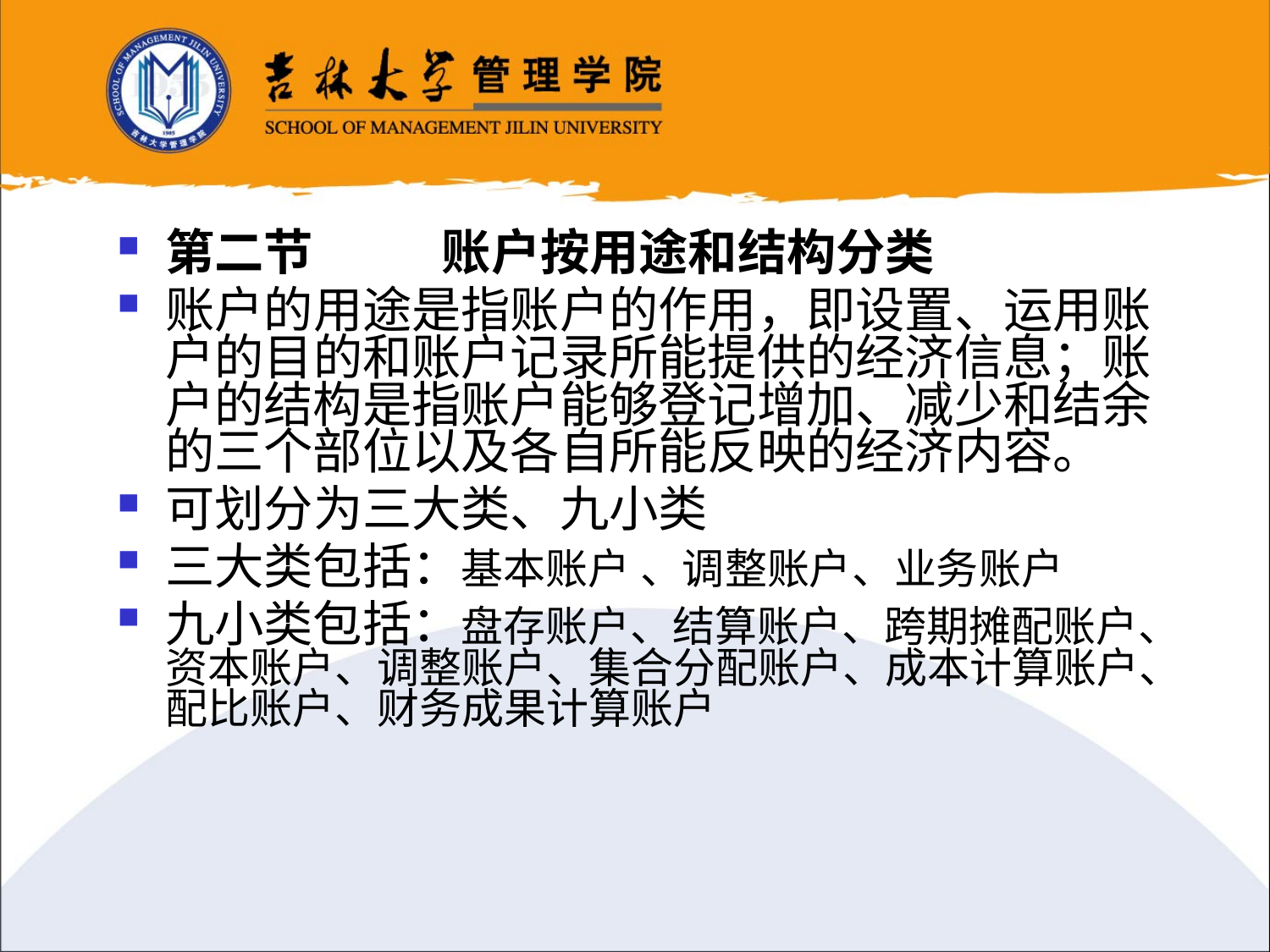

第二节	  账户按用途和结构分类
账户的用途是指账户的作用，即设置、运用账户的目的和账户记录所能提供的经济信息；账户的结构是指账户能够登记增加、减少和结余的三个部位以及各自所能反映的经济内容。
可划分为三大类、九小类
三大类包括：基本账户 、调整账户、业务账户
九小类包括：盘存账户、结算账户、跨期摊配账户、资本账户、调整账户、集合分配账户、成本计算账户、配比账户、财务成果计算账户
93